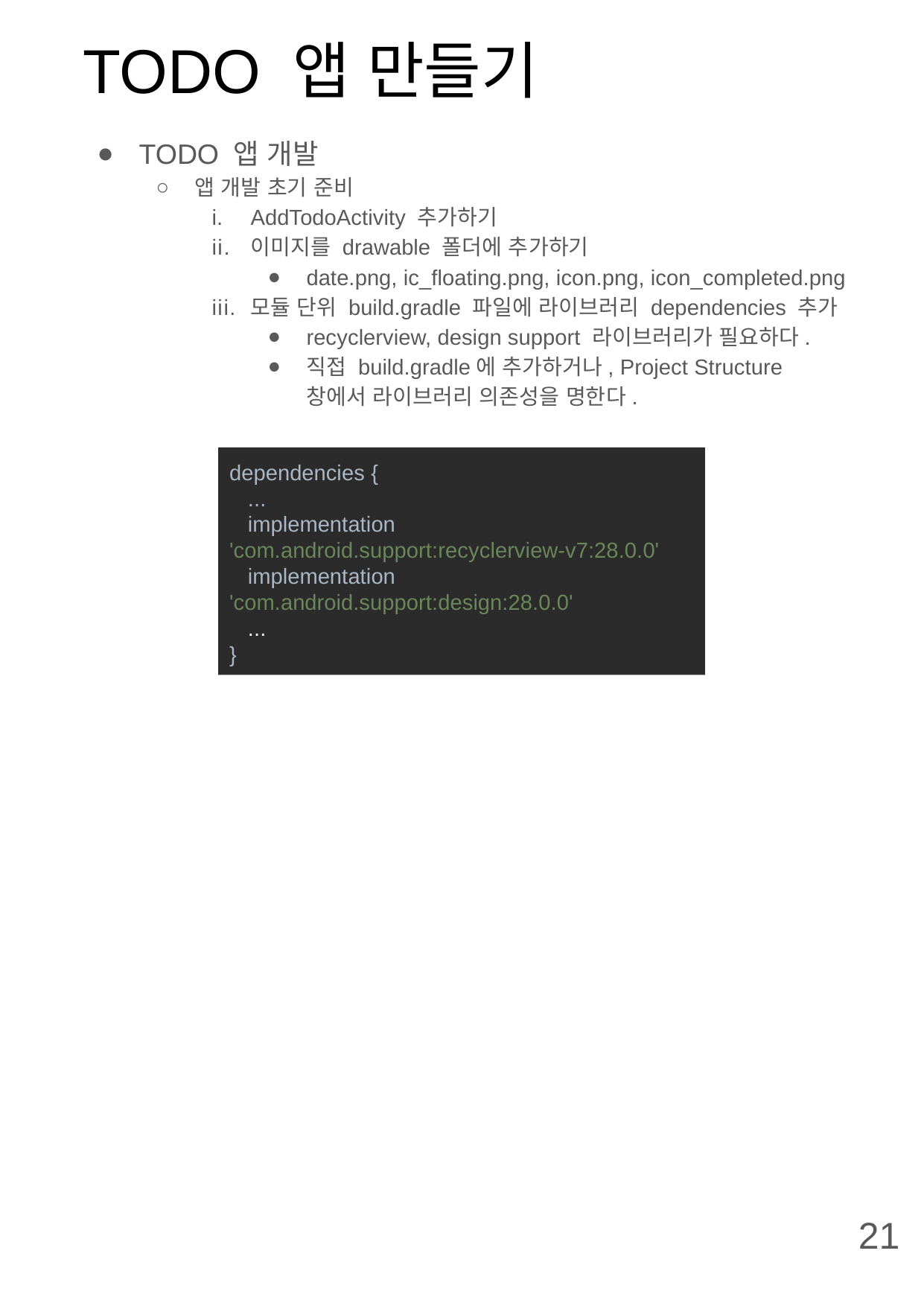

# TODO 앱 만들기
TODO 앱 개발
앱 개발 초기 준비
AddTodoActivity 추가하기
이미지를 drawable 폴더에 추가하기
date.png, ic_floating.png, icon.png, icon_completed.png
모듈 단위 build.gradle 파일에 라이브러리 dependencies 추가
recyclerview, design support 라이브러리가 필요하다.
직접 build.gradle에 추가하거나, Project Structure 창에서 라이브러리 의존성을 명한다.
dependencies {
   ...
   implementation 'com.android.support:recyclerview-v7:28.0.0'
   implementation 'com.android.support:design:28.0.0'
   ...
}
21